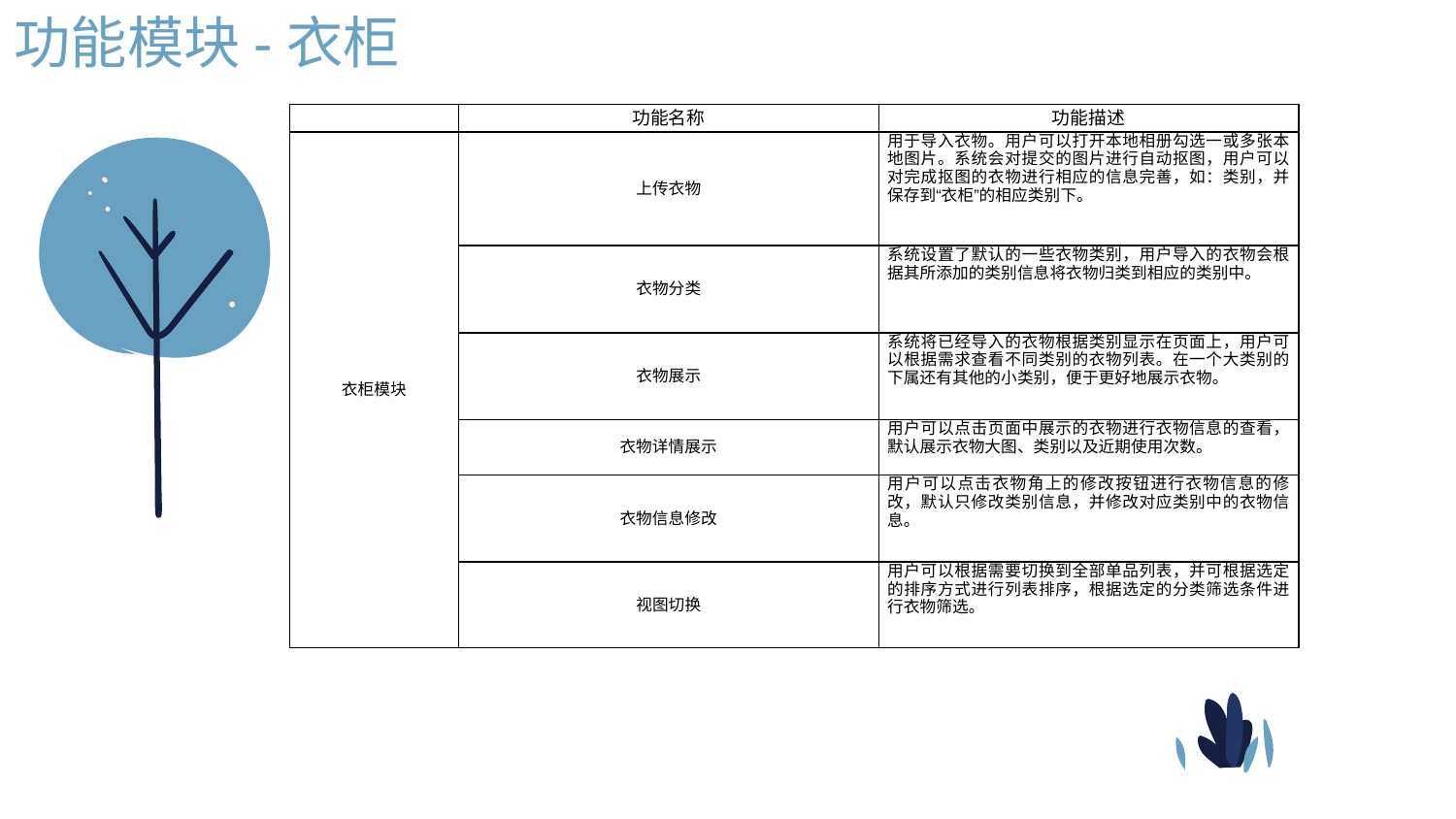

功能模块-衣柜
|  | 功能名称 | 功能描述 |
| --- | --- | --- |
| 衣柜模块 | 上传衣物 | 用于导入衣物。用户可以打开本地相册勾选一或多张本地图片。系统会对提交的图片进行自动抠图，用户可以对完成抠图的衣物进行相应的信息完善，如：类别，并保存到“衣柜”的相应类别下。 |
|  | 衣物分类 | 系统设置了默认的一些衣物类别，用户导入的衣物会根据其所添加的类别信息将衣物归类到相应的类别中。 |
|  | 衣物展示 | 系统将已经导入的衣物根据类别显示在页面上，用户可以根据需求查看不同类别的衣物列表。在一个大类别的下属还有其他的小类别，便于更好地展示衣物。 |
|  | 衣物详情展示 | 用户可以点击页面中展示的衣物进行衣物信息的查看，默认展示衣物大图、类别以及近期使用次数。 |
|  | 衣物信息修改 | 用户可以点击衣物角上的修改按钮进行衣物信息的修改，默认只修改类别信息，并修改对应类别中的衣物信息。 |
|  | 视图切换 | 用户可以根据需要切换到全部单品列表，并可根据选定的排序方式进行列表排序，根据选定的分类筛选条件进行衣物筛选。 |